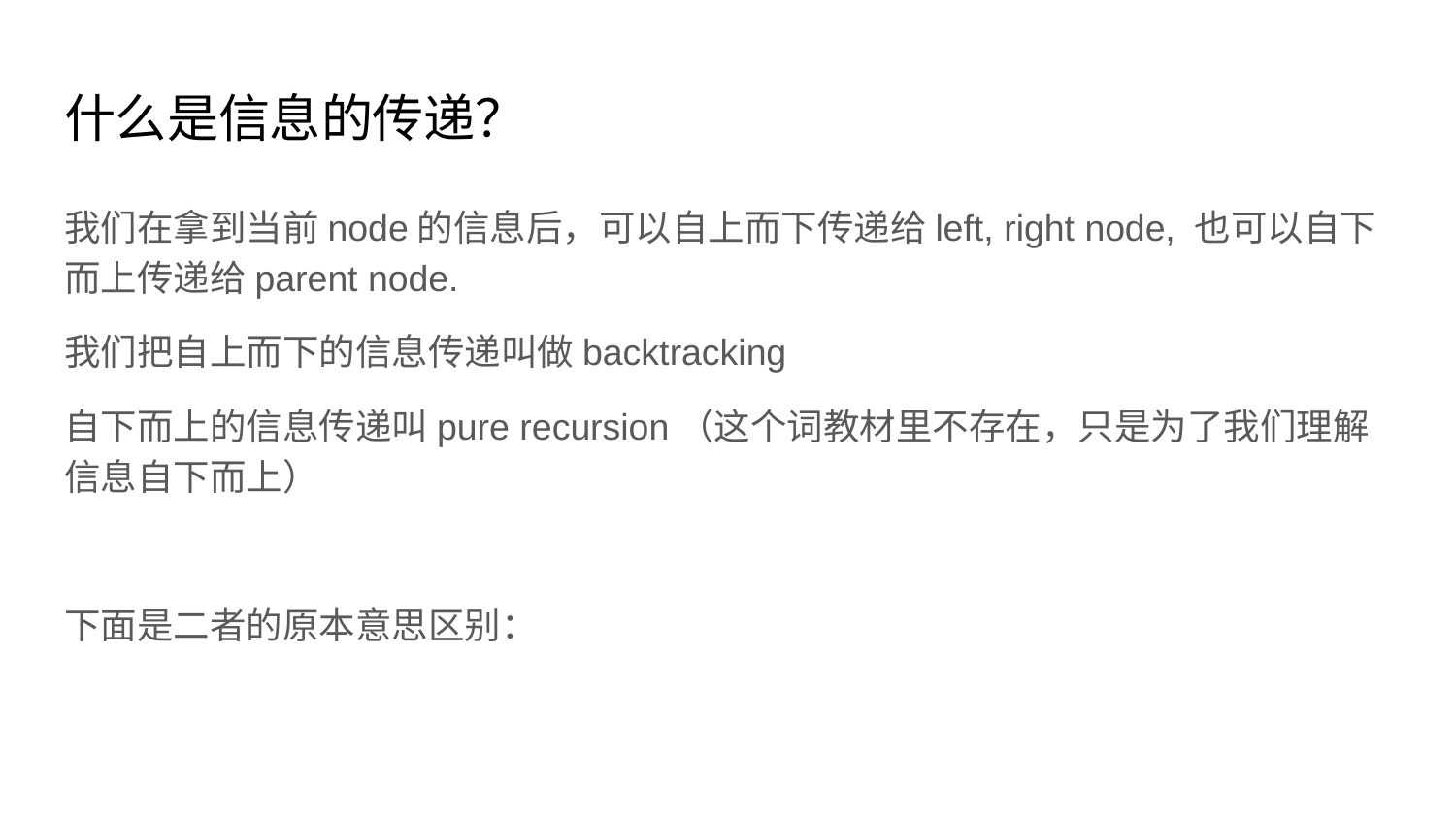

# 什么是信息的传递？
我们在拿到当前node的信息后，可以自上而下传递给left, right node, 也可以自下而上传递给parent node.
我们把自上而下的信息传递叫做backtracking
自下而上的信息传递叫pure recursion（这个词教材里不存在，只是为了我们理解信息自下而上）

下面是二者的原本意思区别：